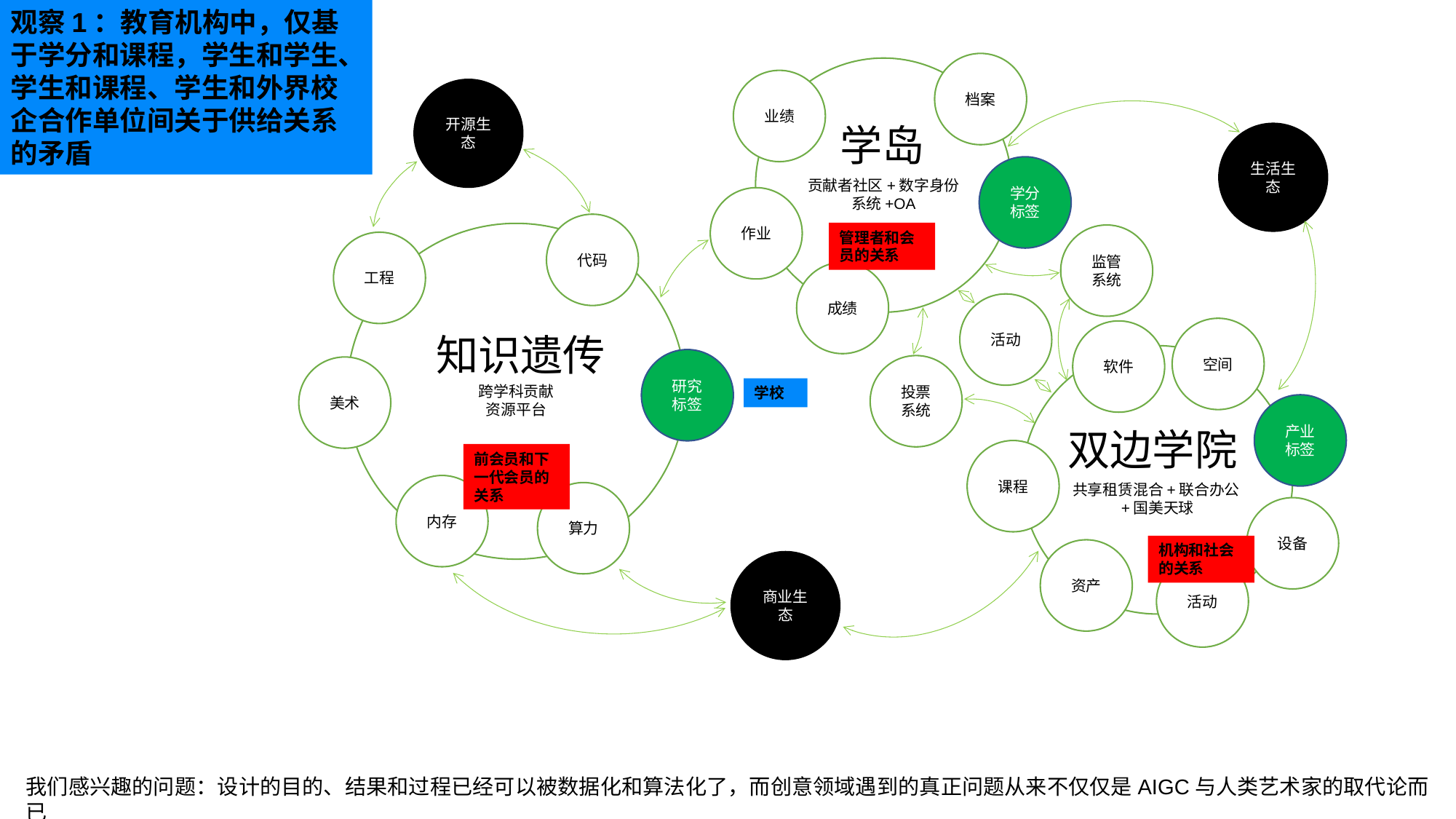

观察1：教育机构中，仅基于学分和课程，学生和学生、学生和课程、学生和外界校企合作单位间关于供给关系的矛盾
档案

贡献者社区+数字身份系统+OA
业绩
开源生态

学岛
生活生态

学分标签

作业
代码
管理者和会员的关系

跨学科贡献
资源平台

监管系统
工程

成绩

活动

空间
软件
知识遗传

共享租赁混合+联合办公+国美天球
研究标签
投票系统
美术

学校
产业标签

双边学院

课程
前会员和下一代会员的关系
内存
算力
设备
机构和社会的关系
资产
商业生态
活动
我们感兴趣的问题：设计的目的、结果和过程已经可以被数据化和算法化了，而创意领域遇到的真正问题从来不仅仅是AIGC与人类艺术家的取代论而已